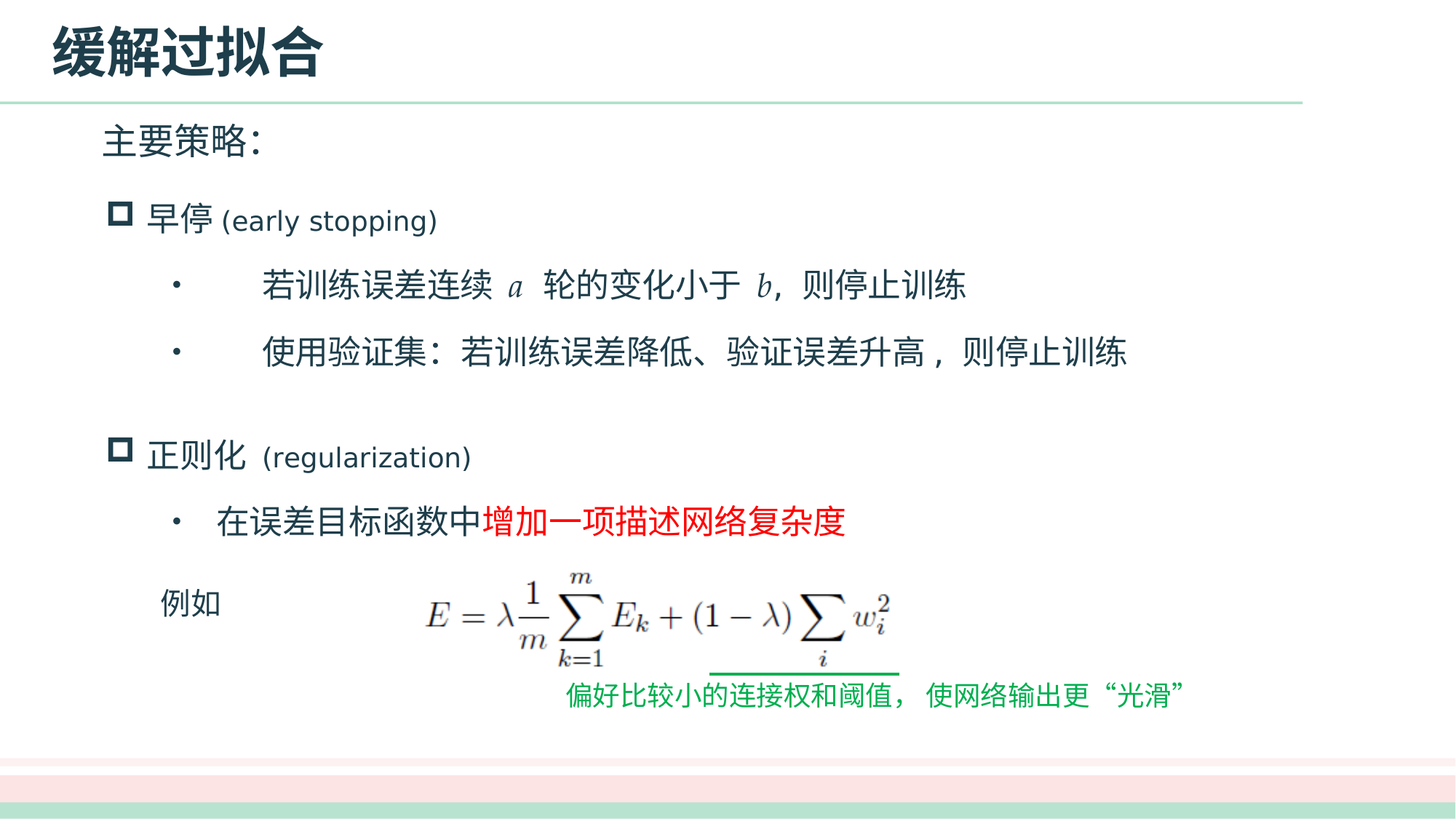

# 缓解过拟合
主要策略：

早停(early stopping)
•	若训练误差连续 a 轮的变化小于 b, 则停止训练
•	使用验证集：若训练误差降低、验证误差升高, 则停止训练

正则化 (regularization)
•	在误差目标函数中增加一项描述网络复杂度

例如

偏好比较小的连接权和阈值， 使网络输出更“光滑”